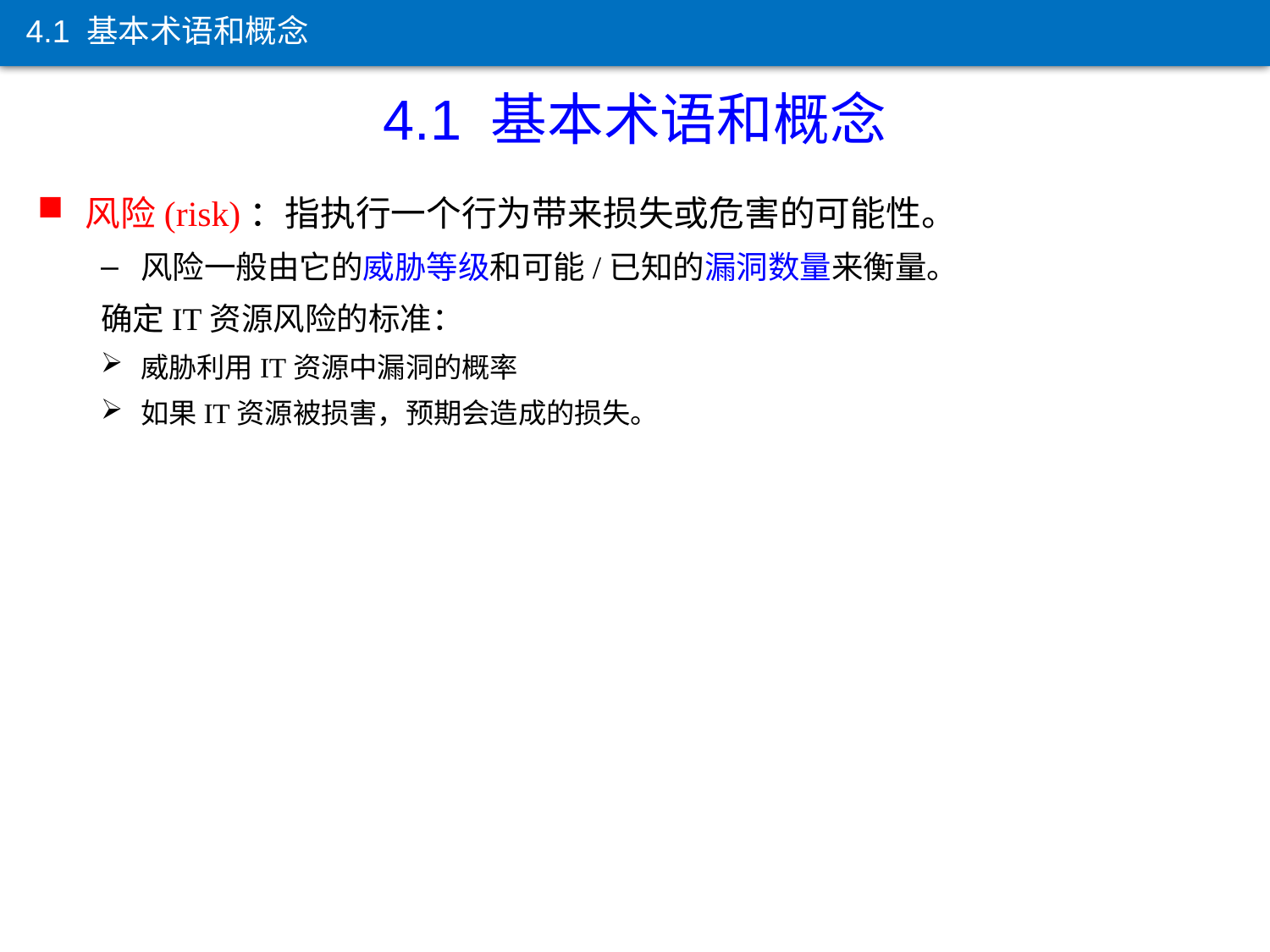

4.1 基本术语和概念
4.1 基本术语和概念
风险(risk)：指执行一个行为带来损失或危害的可能性。
风险一般由它的威胁等级和可能/已知的漏洞数量来衡量。
确定IT资源风险的标准：
威胁利用IT资源中漏洞的概率
如果IT资源被损害，预期会造成的损失。
9